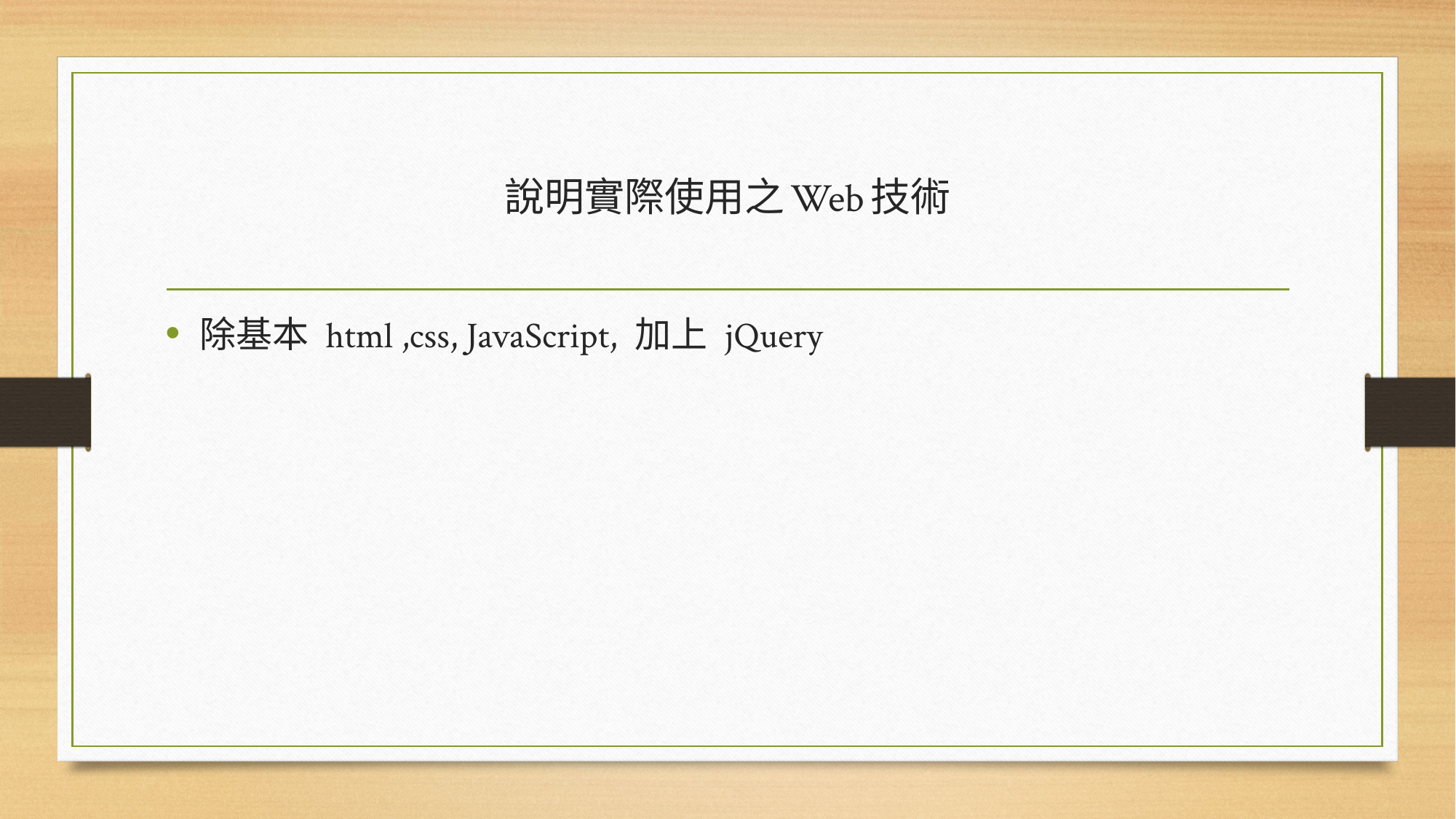

# 說明實際使用之Web技術
除基本 html ,css, JavaScript, 加上 jQuery